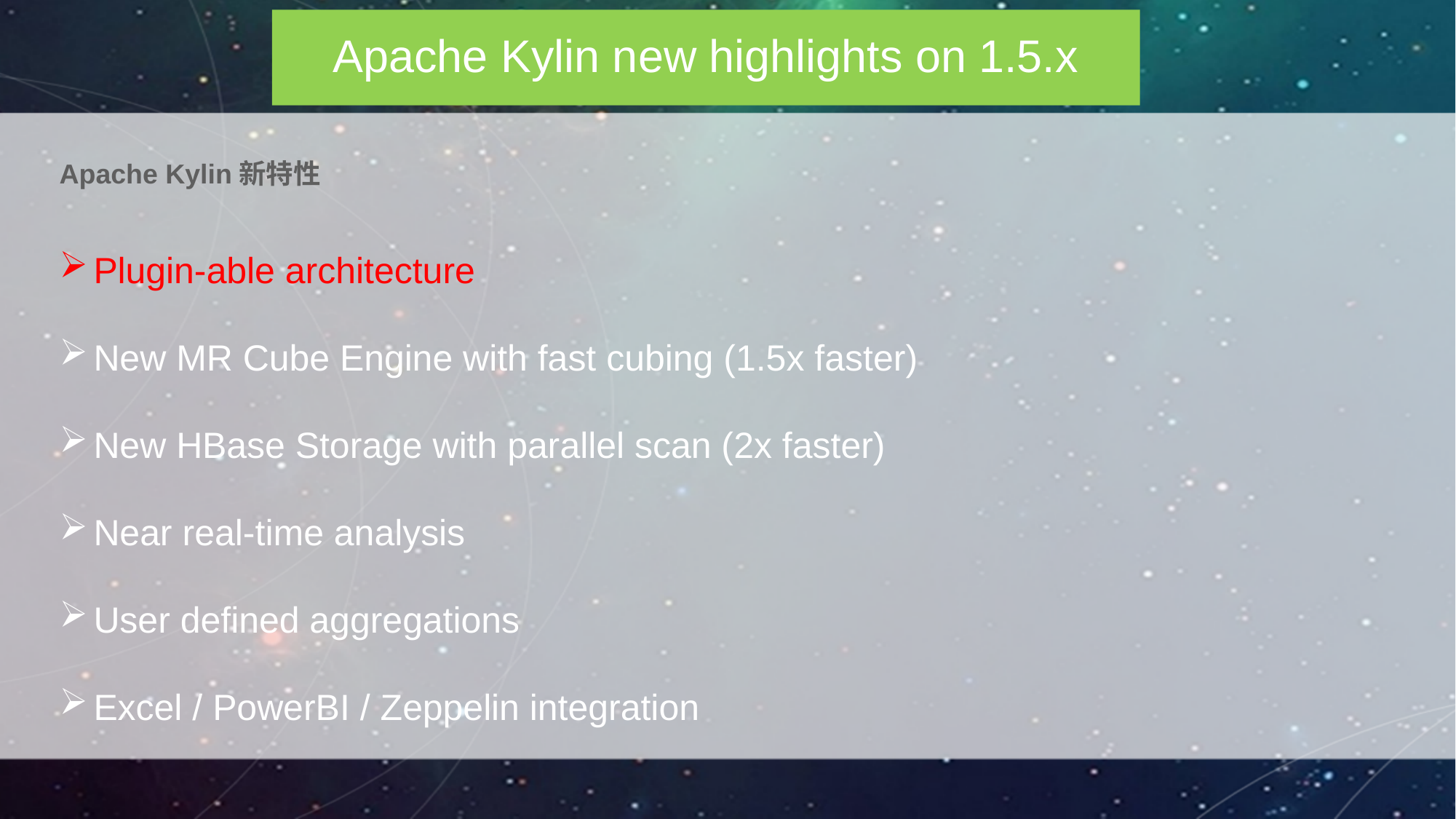

Apache Kylin new highlights on 1.5.x
Apache Kylin新特性
Plugin-able architecture

New MR Cube Engine with fast cubing (1.5x faster)

New HBase Storage with parallel scan (2x faster)

Near real-time analysis

User defined aggregations

Excel / PowerBI / Zeppelin integration